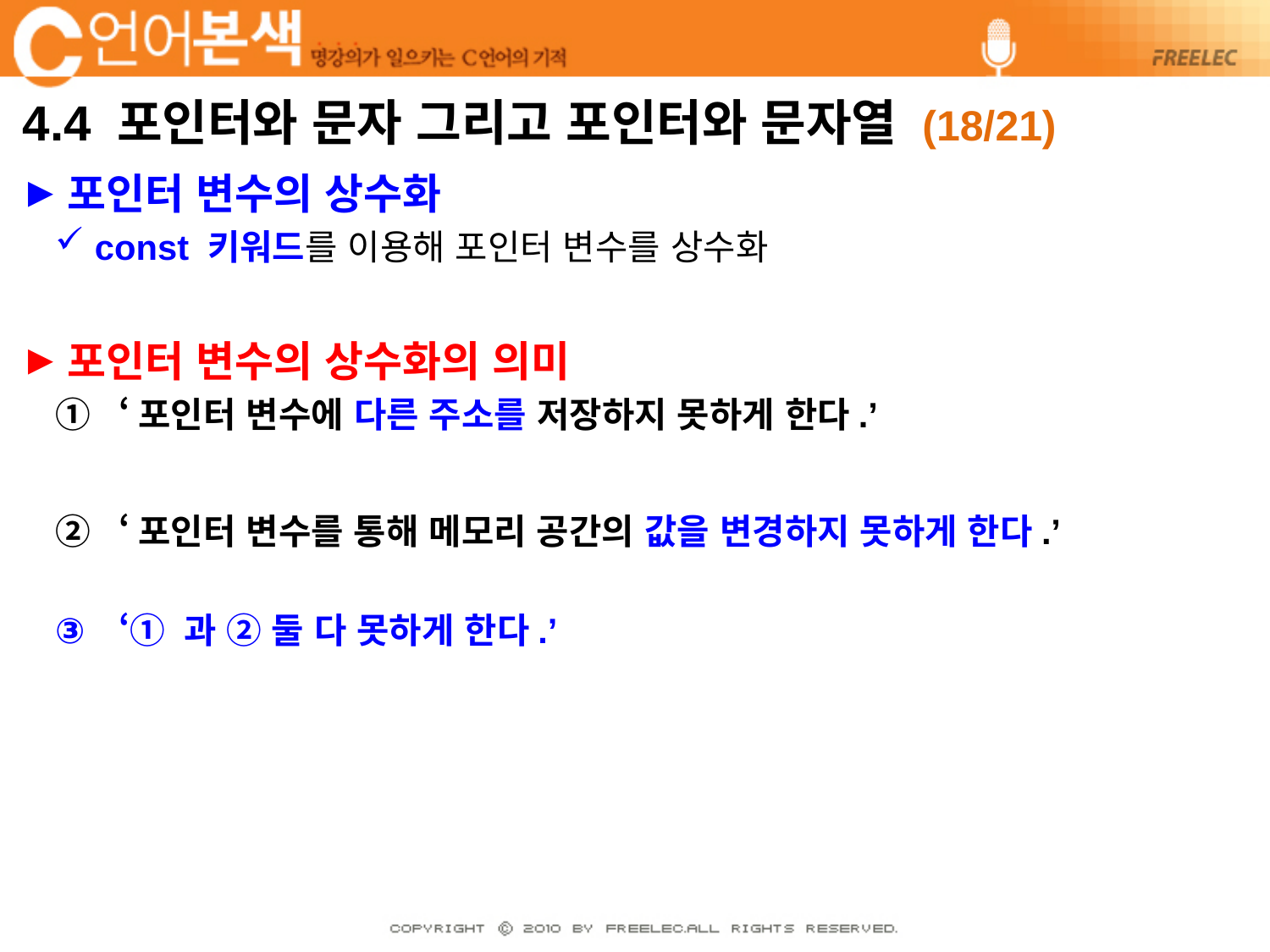

# 4.4 포인터와 문자 그리고 포인터와 문자열 (18/21)
포인터 변수의 상수화
const 키워드를 이용해 포인터 변수를 상수화

포인터 변수의 상수화의 의미
‘포인터 변수에 다른 주소를 저장하지 못하게 한다.’

‘포인터 변수를 통해 메모리 공간의 값을 변경하지 못하게 한다.’

‘① 과 ② 둘 다 못하게 한다.’